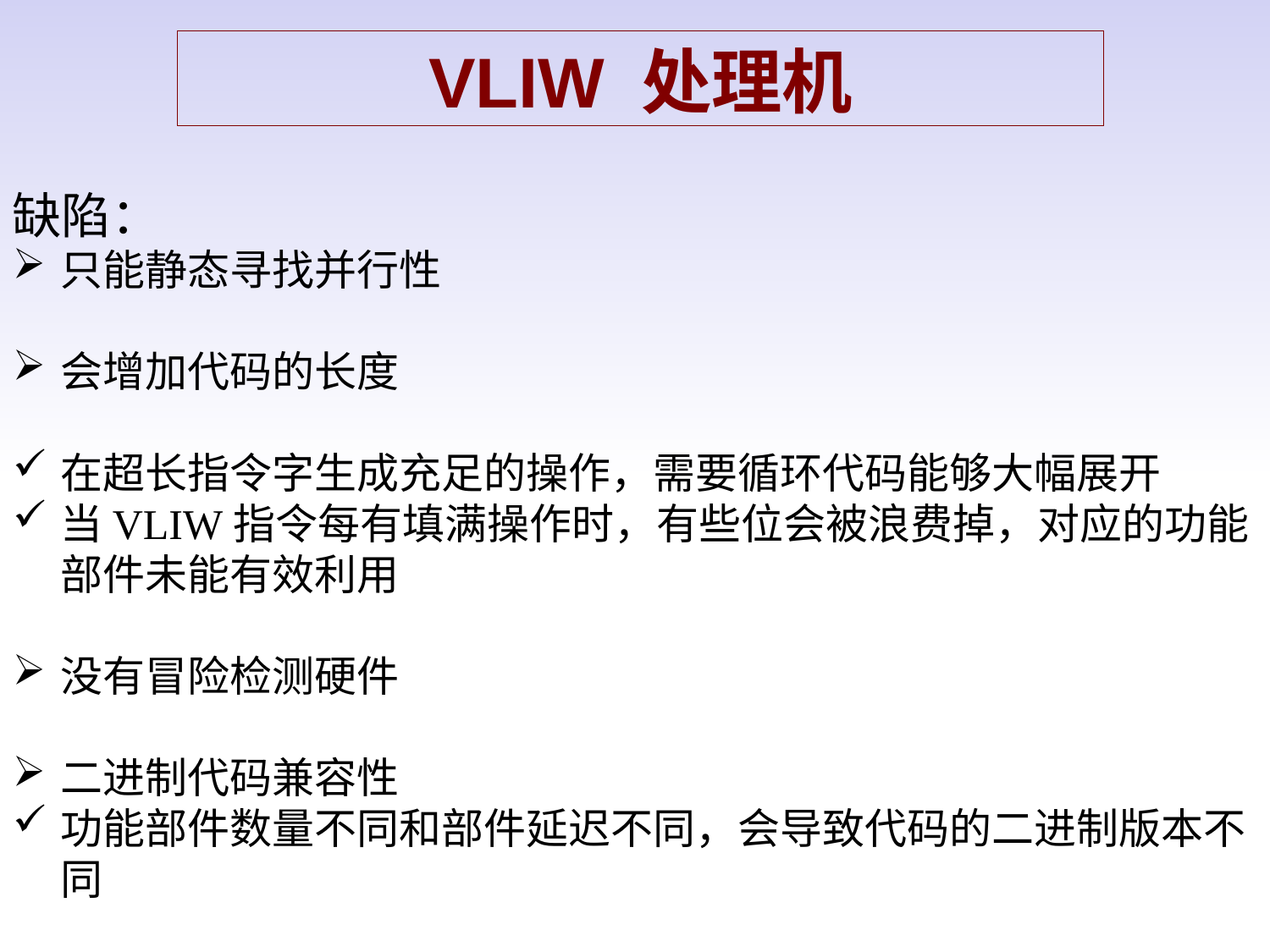

VLIW 处理机
缺陷：
只能静态寻找并行性

会增加代码的长度

在超长指令字生成充足的操作，需要循环代码能够大幅展开
当VLIW指令每有填满操作时，有些位会被浪费掉，对应的功能部件未能有效利用

没有冒险检测硬件

二进制代码兼容性
功能部件数量不同和部件延迟不同，会导致代码的二进制版本不同